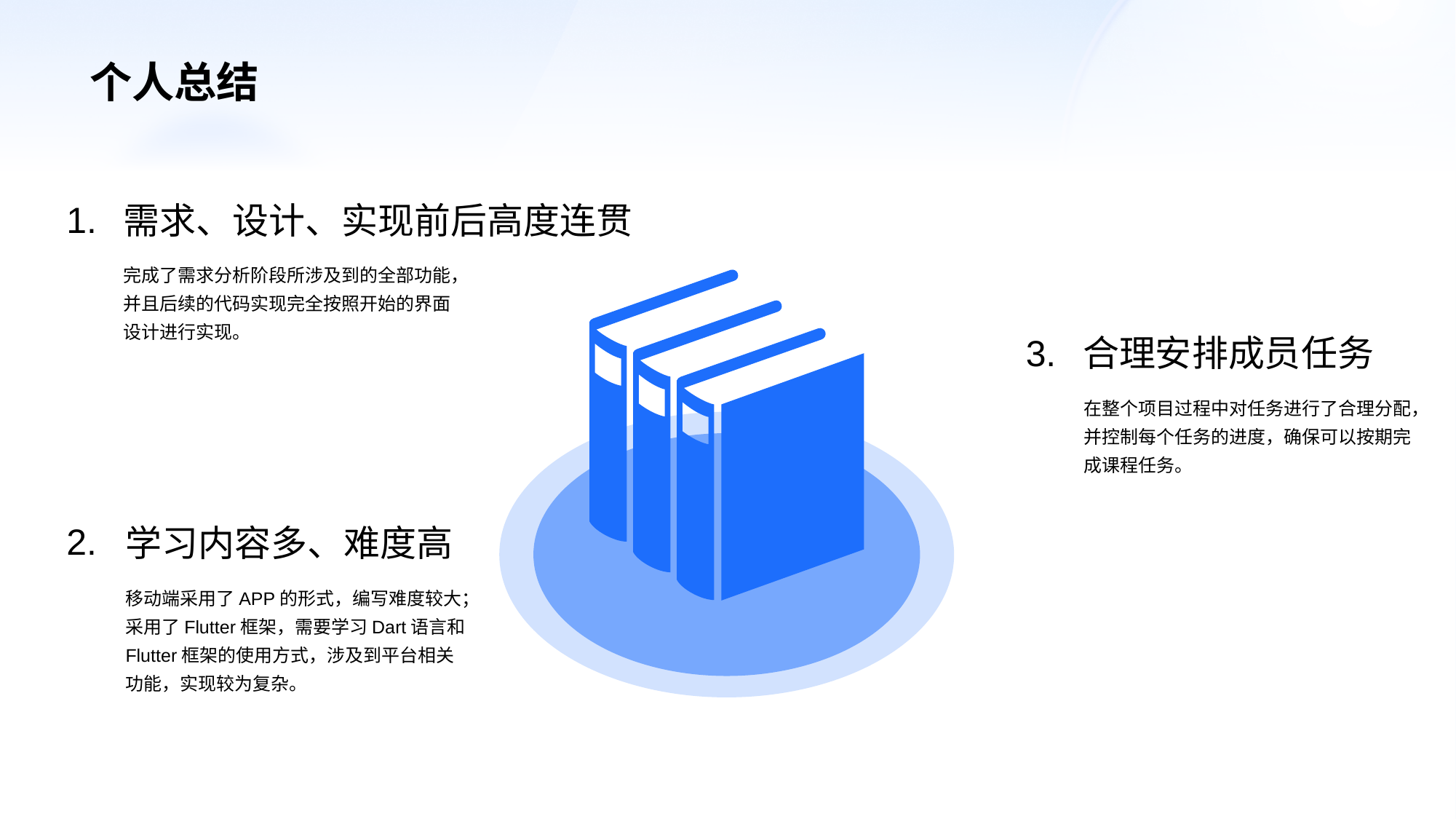

个人总结
需求、设计、实现前后高度连贯
完成了需求分析阶段所涉及到的全部功能，并且后续的代码实现完全按照开始的界面设计进行实现。
1.

合理安排成员任务
在整个项目过程中对任务进行了合理分配，并控制每个任务的进度，确保可以按期完成课程任务。
3.
学习内容多、难度高
移动端采用了APP的形式，编写难度较大；采用了Flutter框架，需要学习Dart语言和Flutter框架的使用方式，涉及到平台相关功能，实现较为复杂。
2.